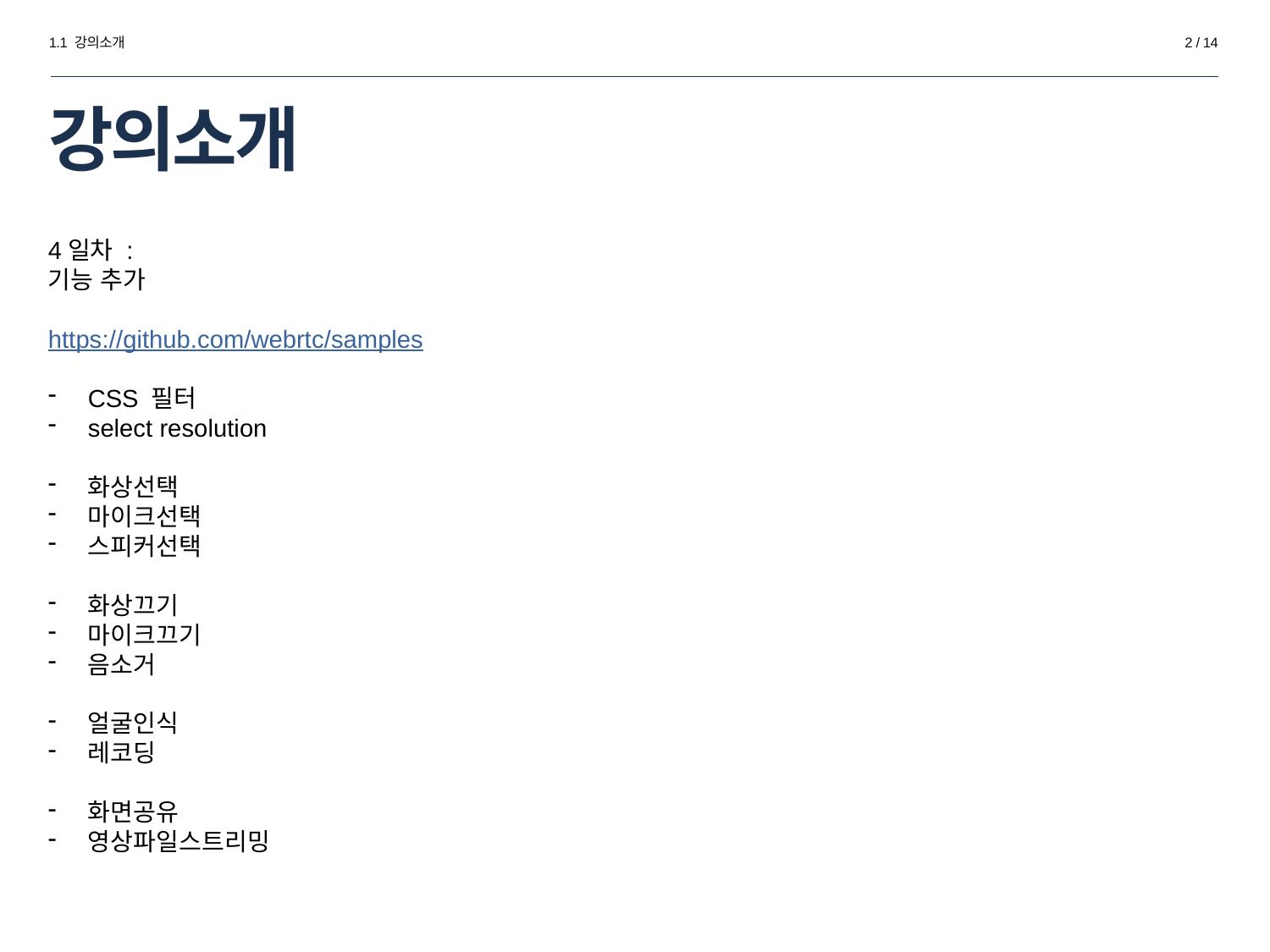

1.1 강의소개
2 / 14
# 강의소개

4일차 :
기능 추가

https://github.com/webrtc/samples

CSS 필터
select resolution

화상선택
마이크선택
스피커선택

화상끄기
마이크끄기
음소거

얼굴인식
레코딩

화면공유
영상파일스트리밍